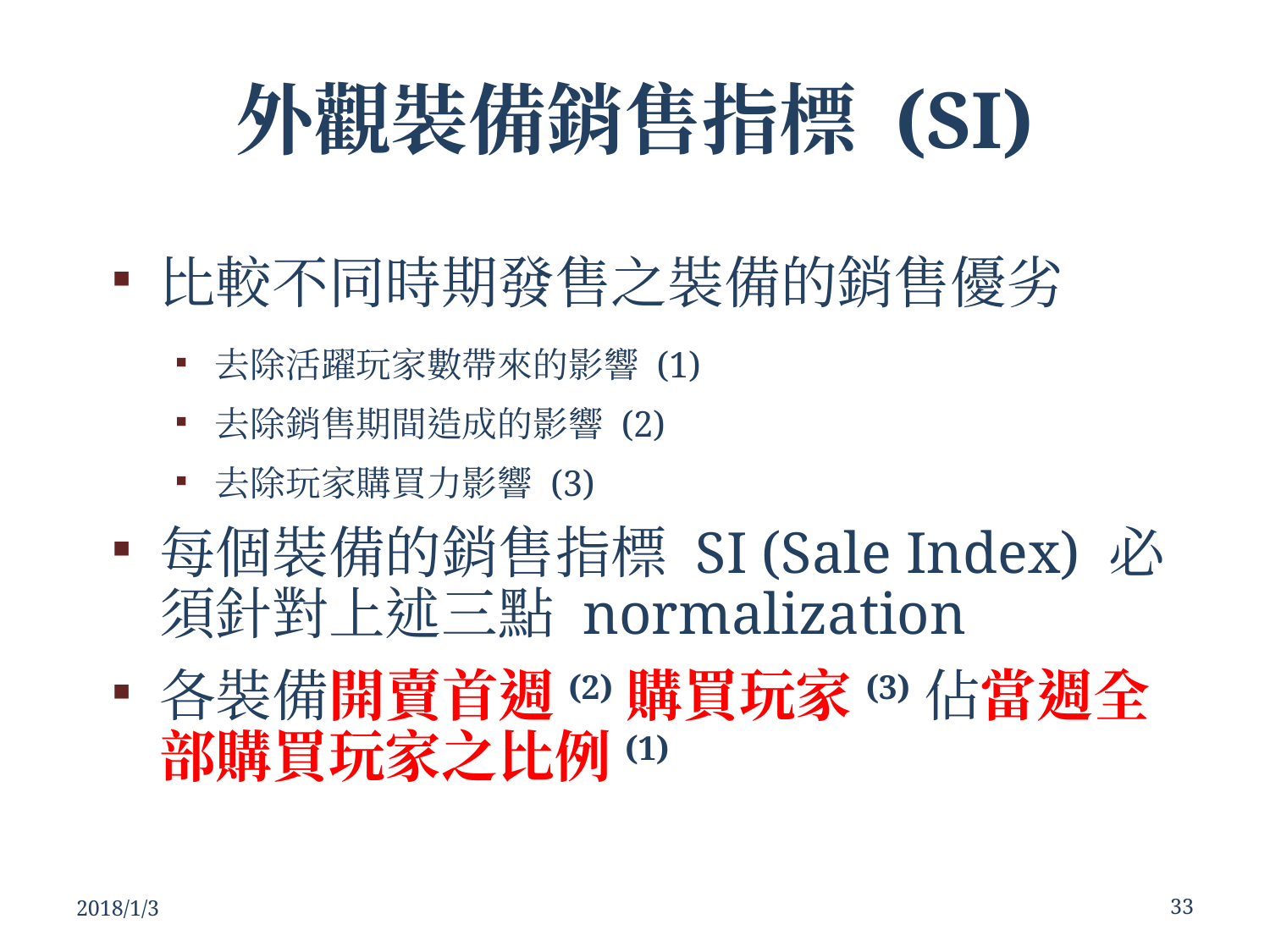

# 外觀裝備銷售指標 (SI)
比較不同時期發售之裝備的銷售優劣
去除活躍玩家數帶來的影響 (1)
去除銷售期間造成的影響 (2)
去除玩家購買力影響 (3)
每個裝備的銷售指標 SI (Sale Index) 必須針對上述三點 normalization
各裝備開賣首週(2)購買玩家(3)佔當週全部購買玩家之比例(1)

2018/1/3

33